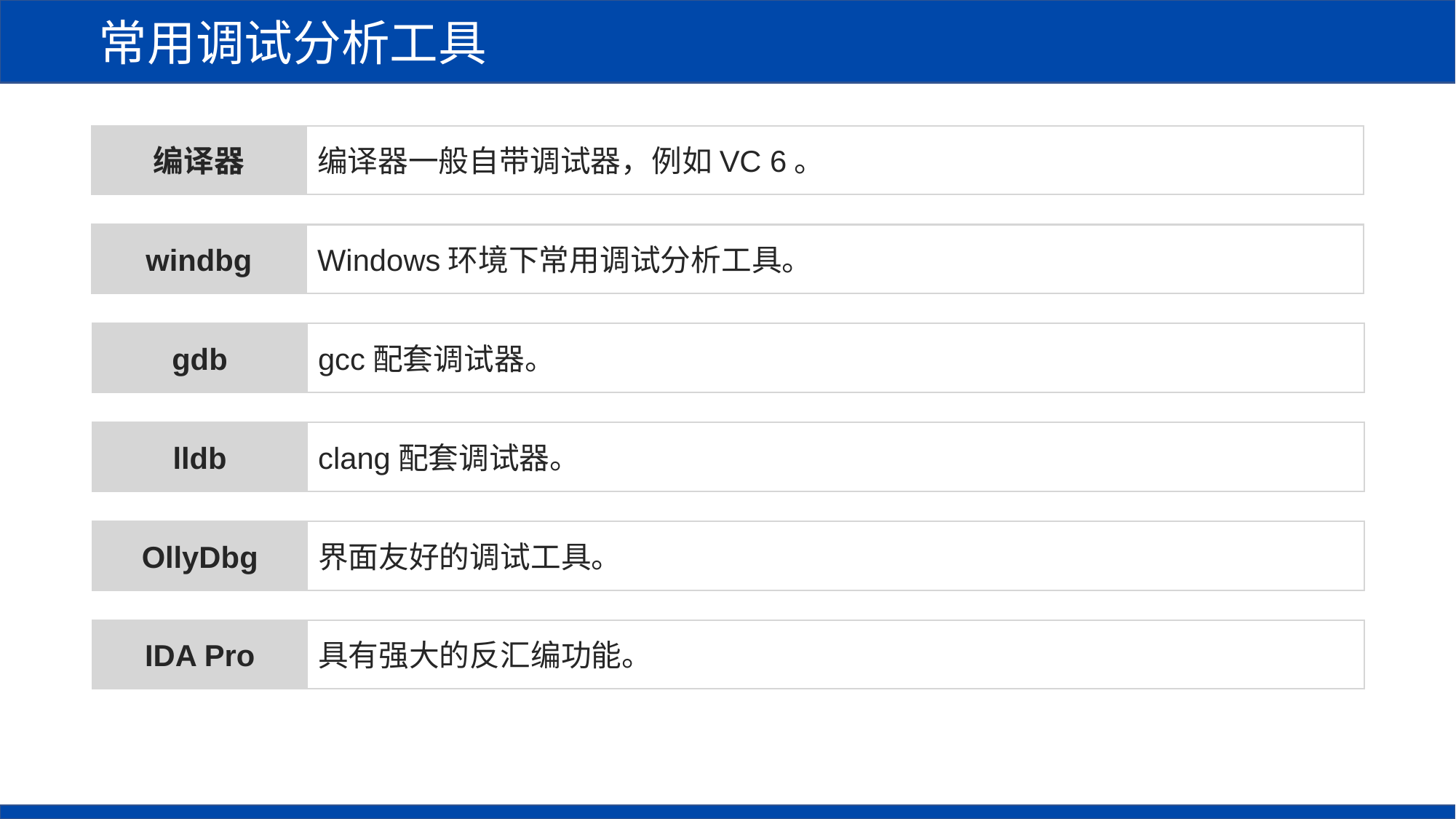

常用调试分析工具
编译器
编译器一般自带调试器，例如VC 6。
windbg
Windows环境下常用调试分析工具。
gdb
gcc配套调试器。
clang配套调试器。
lldb
OllyDbg
界面友好的调试工具。
IDA Pro
具有强大的反汇编功能。